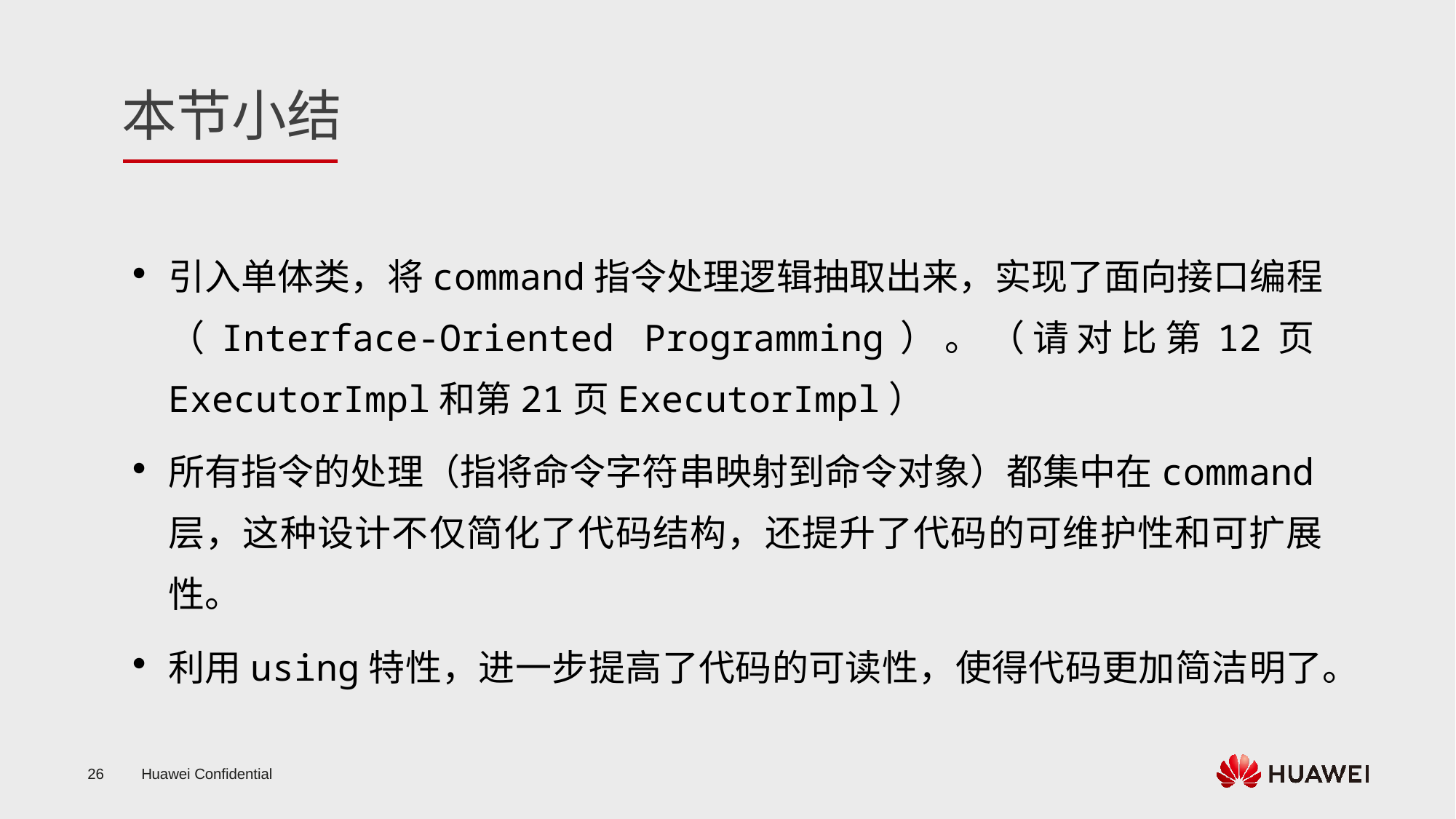

引入单体类，将command指令处理逻辑抽取出来，实现了面向接口编程（Interface-Oriented Programming）。（请对比第12页ExecutorImpl和第21页ExecutorImpl）
所有指令的处理（指将命令字符串映射到命令对象）都集中在command层，这种设计不仅简化了代码结构，还提升了代码的可维护性和可扩展性。
利用using特性，进一步提高了代码的可读性，使得代码更加简洁明了。